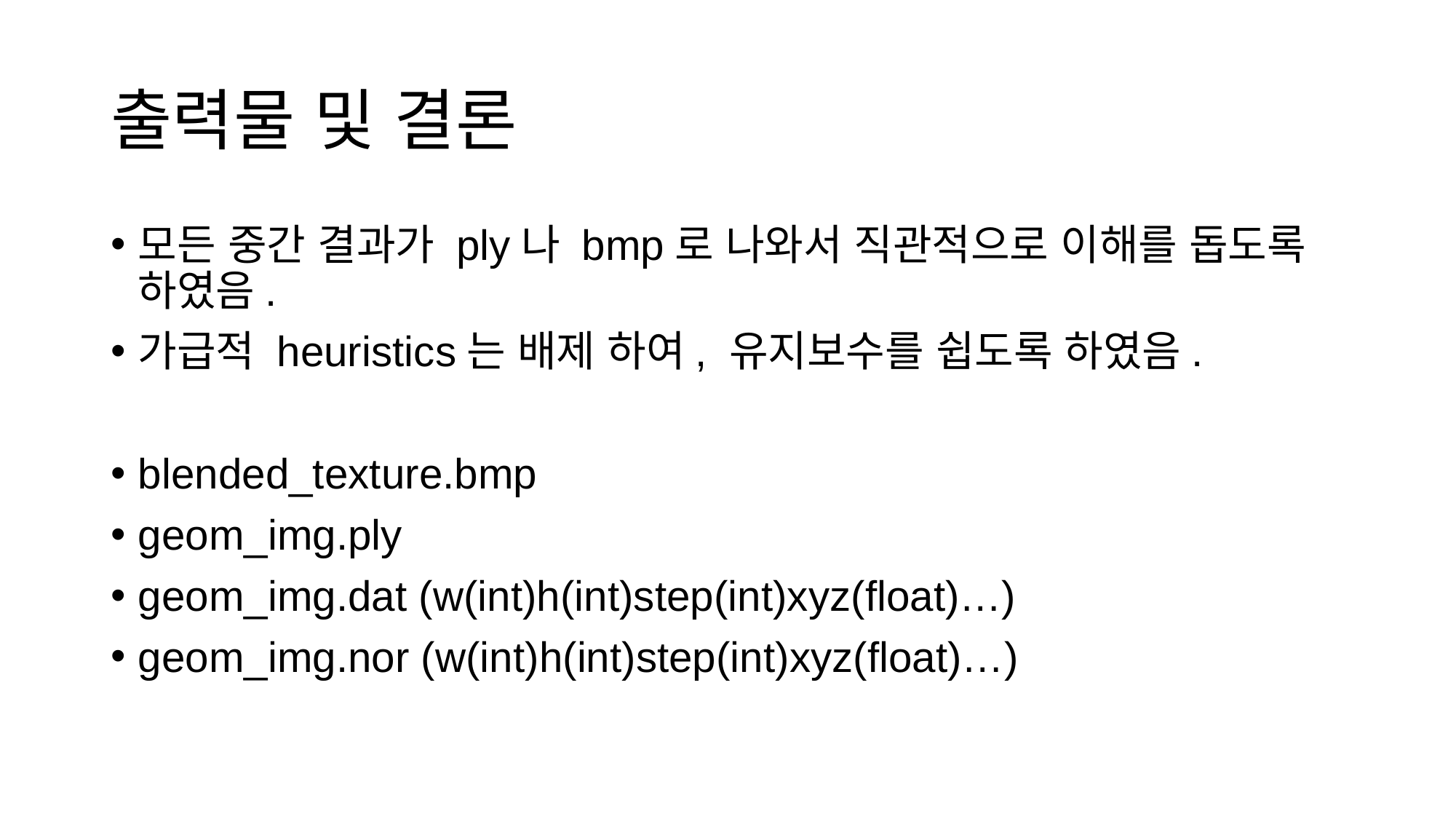

# 출력물 및 결론
모든 중간 결과가 ply나 bmp로 나와서 직관적으로 이해를 돕도록 하였음.
가급적 heuristics는 배제 하여, 유지보수를 쉽도록 하였음.

blended_texture.bmp
geom_img.ply
geom_img.dat (w(int)h(int)step(int)xyz(float)…)
geom_img.nor (w(int)h(int)step(int)xyz(float)…)